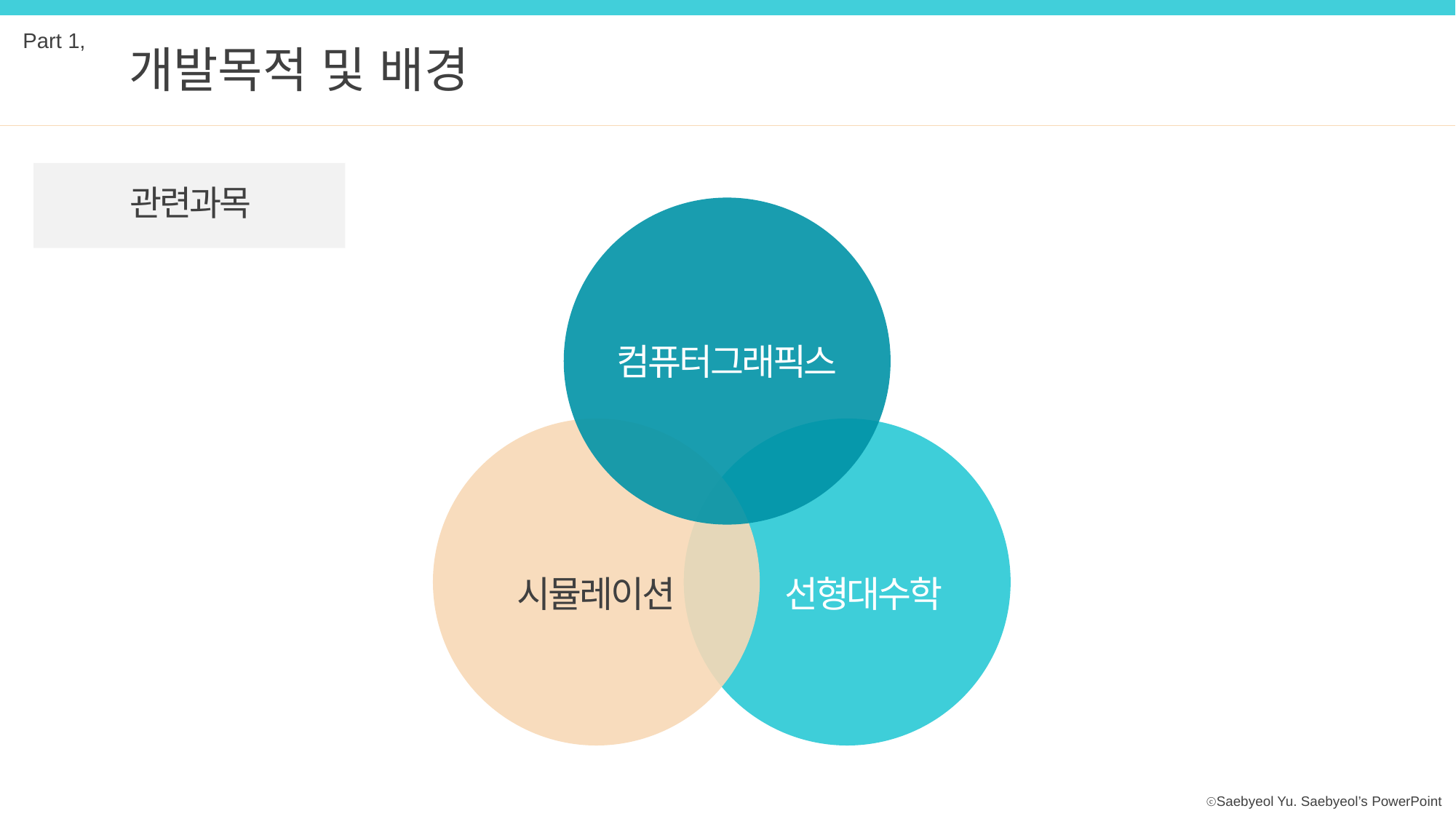

Part 1,
개발목적 및 배경

관련과목

컴퓨터그래픽스

시뮬레이션
선형대수학